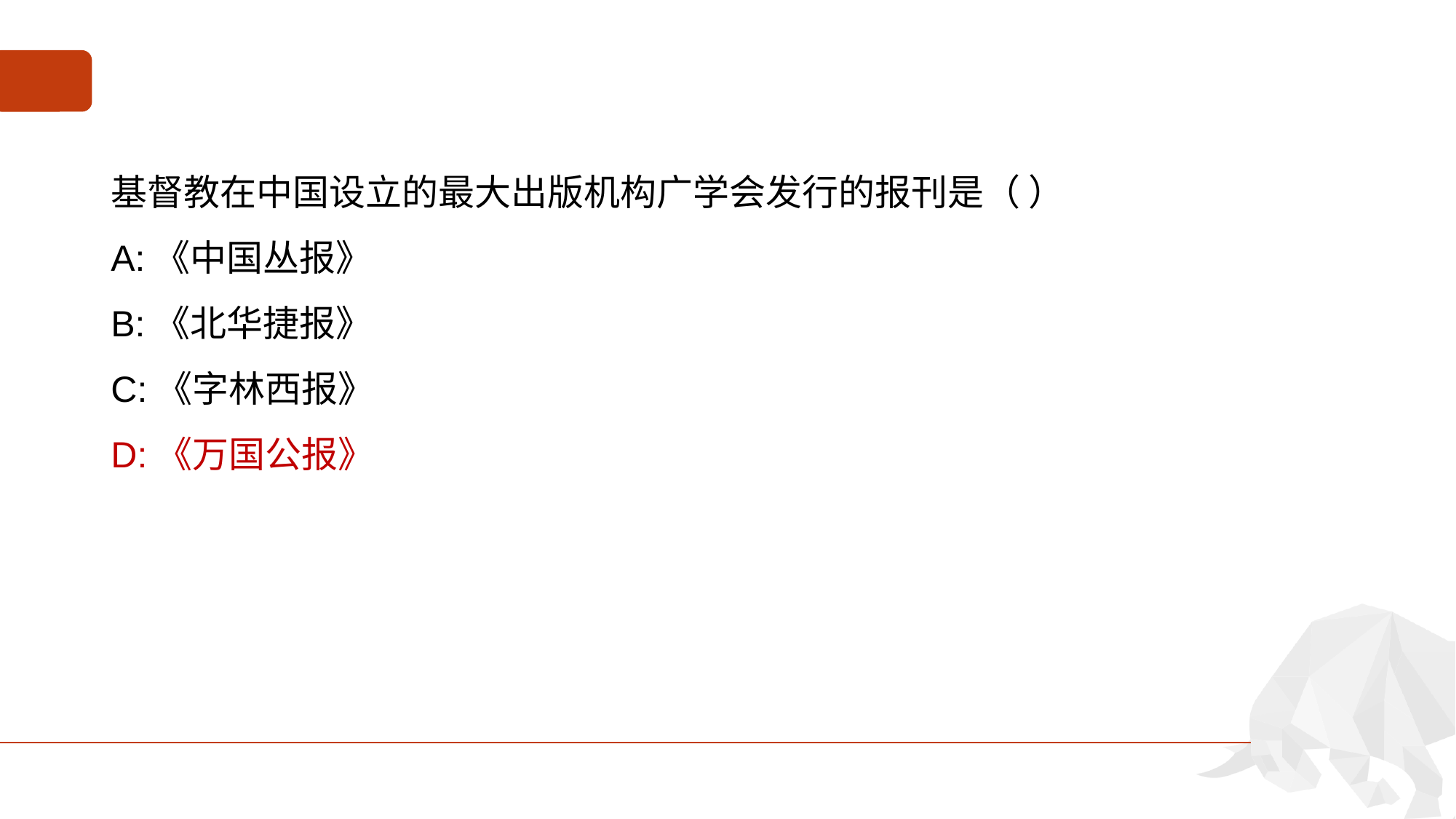

#
基督教在中国设立的最大出版机构广学会发行的报刊是（ ）
A:《中国丛报》
B:《北华捷报》
C:《字林西报》
D:《万国公报》